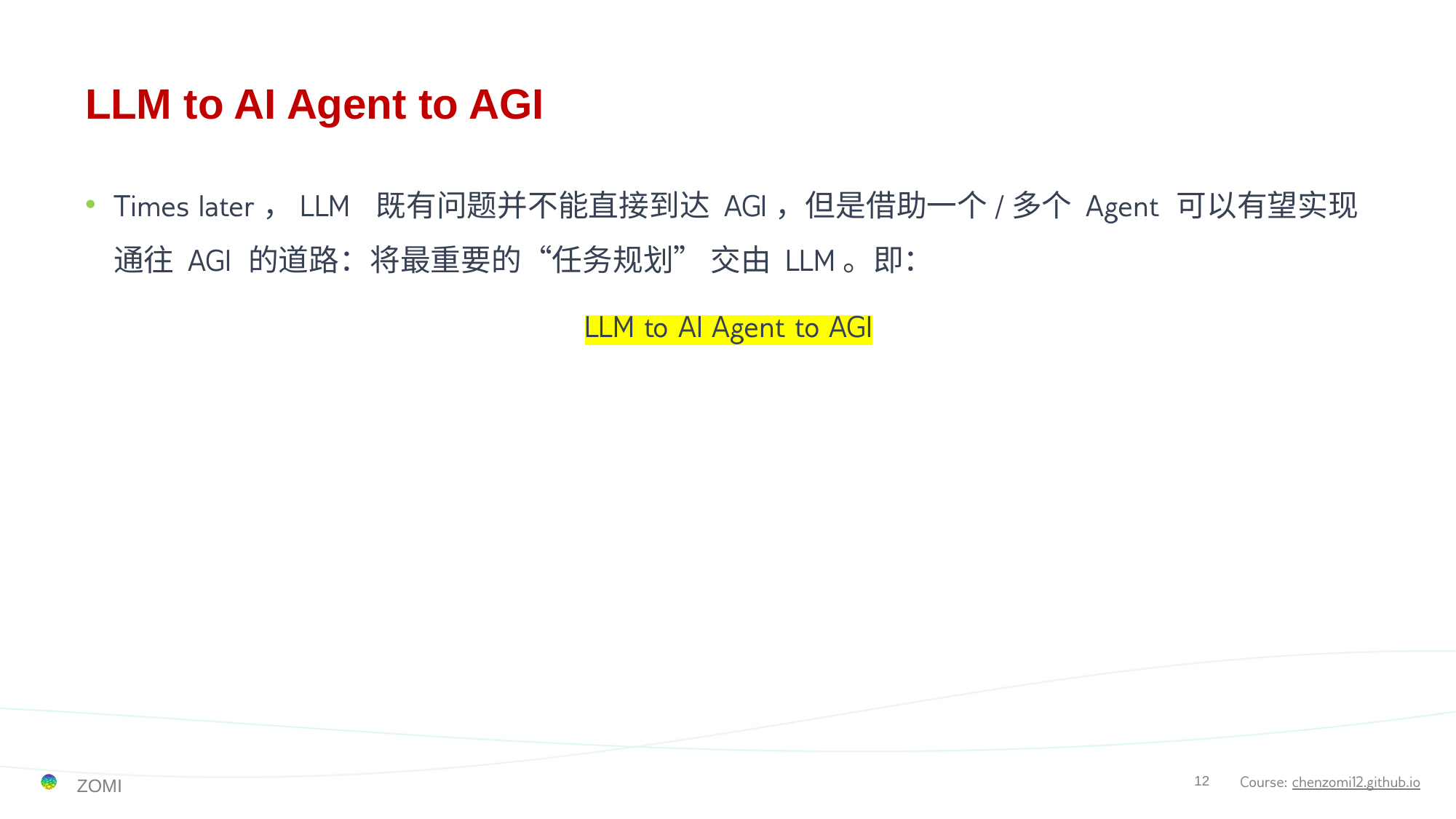

# LLM to AI Agent to AGI
Times later，LLM  既有问题并不能直接到达 AGI，但是借助一个/多个 Agent 可以有望实现通往 AGI 的道路：将最重要的“任务规划” 交由 LLM。即：
LLM to AI Agent to AGI